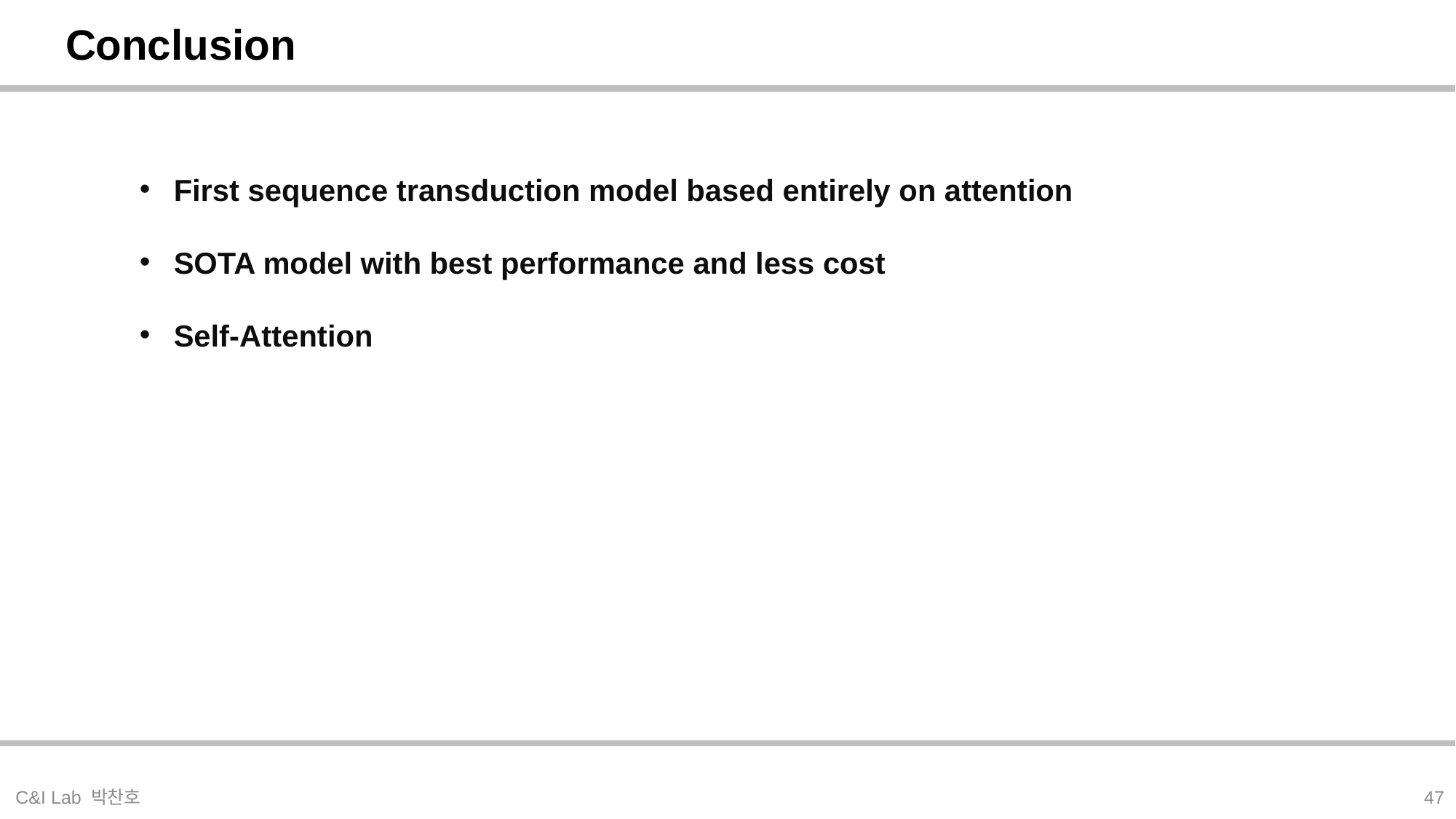

| Conclusion |
| --- |
First sequence transduction model based entirely on attention
SOTA model with best performance and less cost
Self-Attention

|  |
| --- |
47
C&I Lab 박찬호